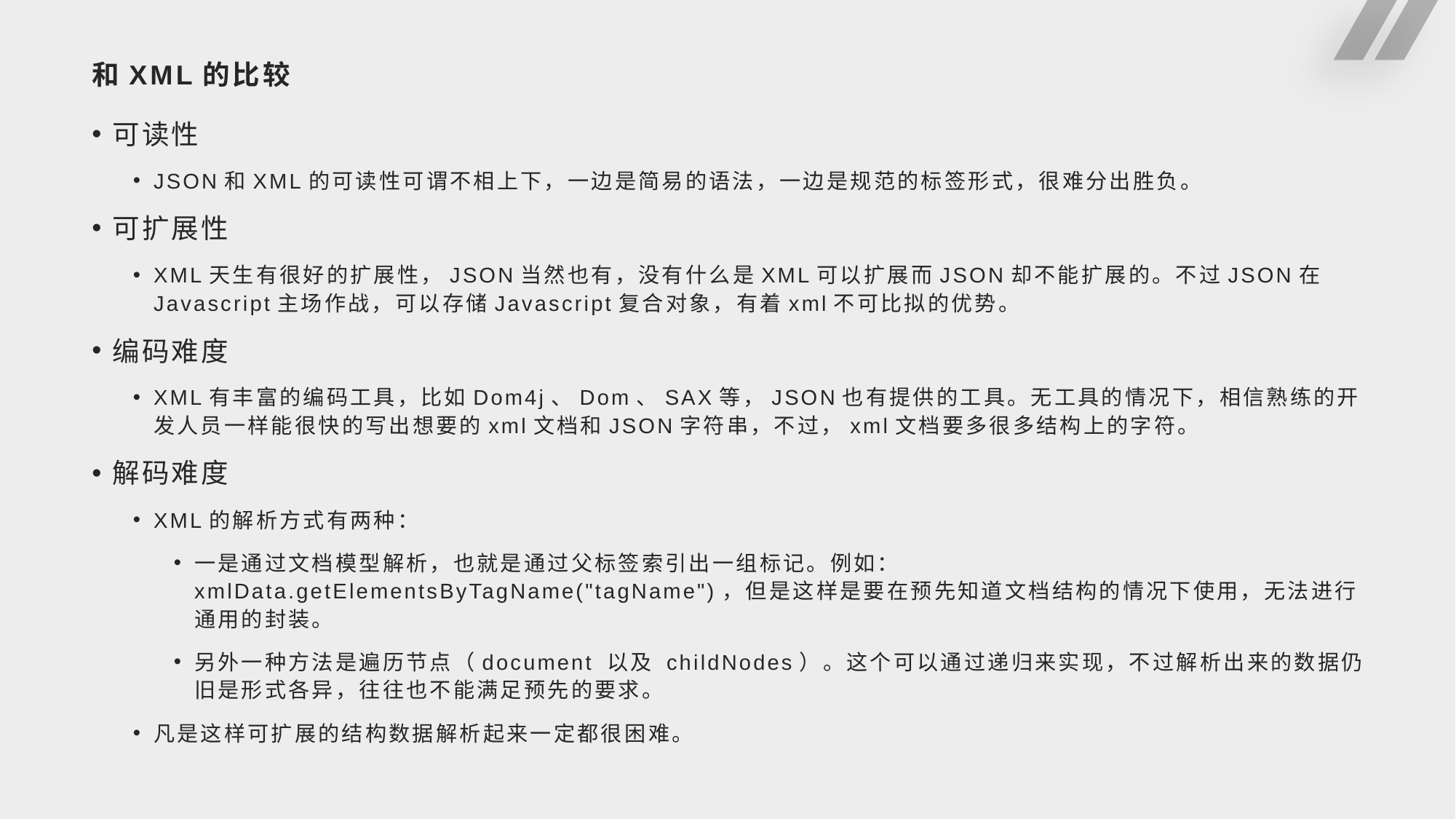

# 和XML的比较
可读性
JSON和XML的可读性可谓不相上下，一边是简易的语法，一边是规范的标签形式，很难分出胜负。
可扩展性
XML天生有很好的扩展性，JSON当然也有，没有什么是XML可以扩展而JSON却不能扩展的。不过JSON在Javascript主场作战，可以存储Javascript复合对象，有着xml不可比拟的优势。
编码难度
XML有丰富的编码工具，比如Dom4j、Dom、SAX等，JSON也有提供的工具。无工具的情况下，相信熟练的开发人员一样能很快的写出想要的xml文档和JSON字符串，不过，xml文档要多很多结构上的字符。
解码难度
XML的解析方式有两种：
一是通过文档模型解析，也就是通过父标签索引出一组标记。例如：xmlData.getElementsByTagName("tagName")，但是这样是要在预先知道文档结构的情况下使用，无法进行通用的封装。
另外一种方法是遍历节点（document 以及 childNodes）。这个可以通过递归来实现，不过解析出来的数据仍旧是形式各异，往往也不能满足预先的要求。
凡是这样可扩展的结构数据解析起来一定都很困难。